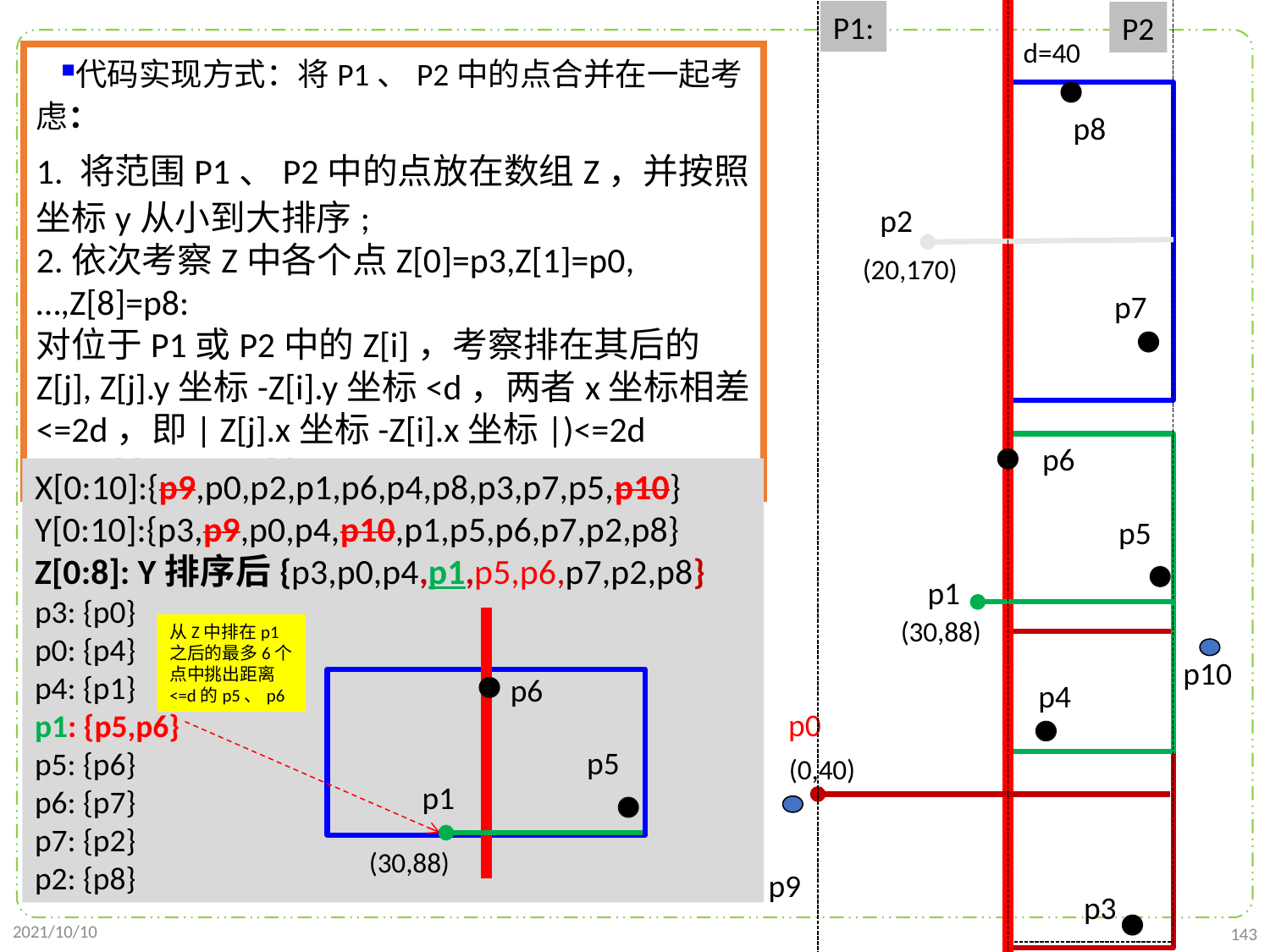

P1:
P2
d=40
代码实现方式：将P1、P2中的点合并在一起考虑：
1. 将范围P1、P2中的点放在数组Z，并按照坐标y从小到大排序;
2.依次考察Z中各个点Z[0]=p3,Z[1]=p0,…,Z[8]=p8:
对位于P1或P2中的Z[i]，考察排在其后的Z[j], Z[j].y坐标-Z[i].y坐标<d，两者x坐标相差<=2d，即| Z[j].x坐标-Z[i].x坐标|)<=2d
e.g. Z[i]=p1，Z[j]=p5,p6

p8
p2
(20,170)
p7

p6

X[0:10]:{p9,p0,p2,p1,p6,p4,p8,p3,p7,p5,p10}
Y[0:10]:{p3,p9,p0,p4,p10,p1,p5,p6,p7,p2,p8}
Z[0:8]: Y排序后{p3,p0,p4,p1,p5,p6,p7,p2,p8}
p3: {p0}
p0: {p4}
p4: {p1}
p1: {p5,p6}
p5: {p6}
p6: {p7}
p7: {p2}
p2: {p8}
p5
p1

(30,88)
从Z中排在p1之后的最多6个点中挑出距离<=d的p5、p6

p10
p6
p4

p0

p5
(0,40)
p1

(30,88)
p9
2021/10/10
p3

2021/10/10

143